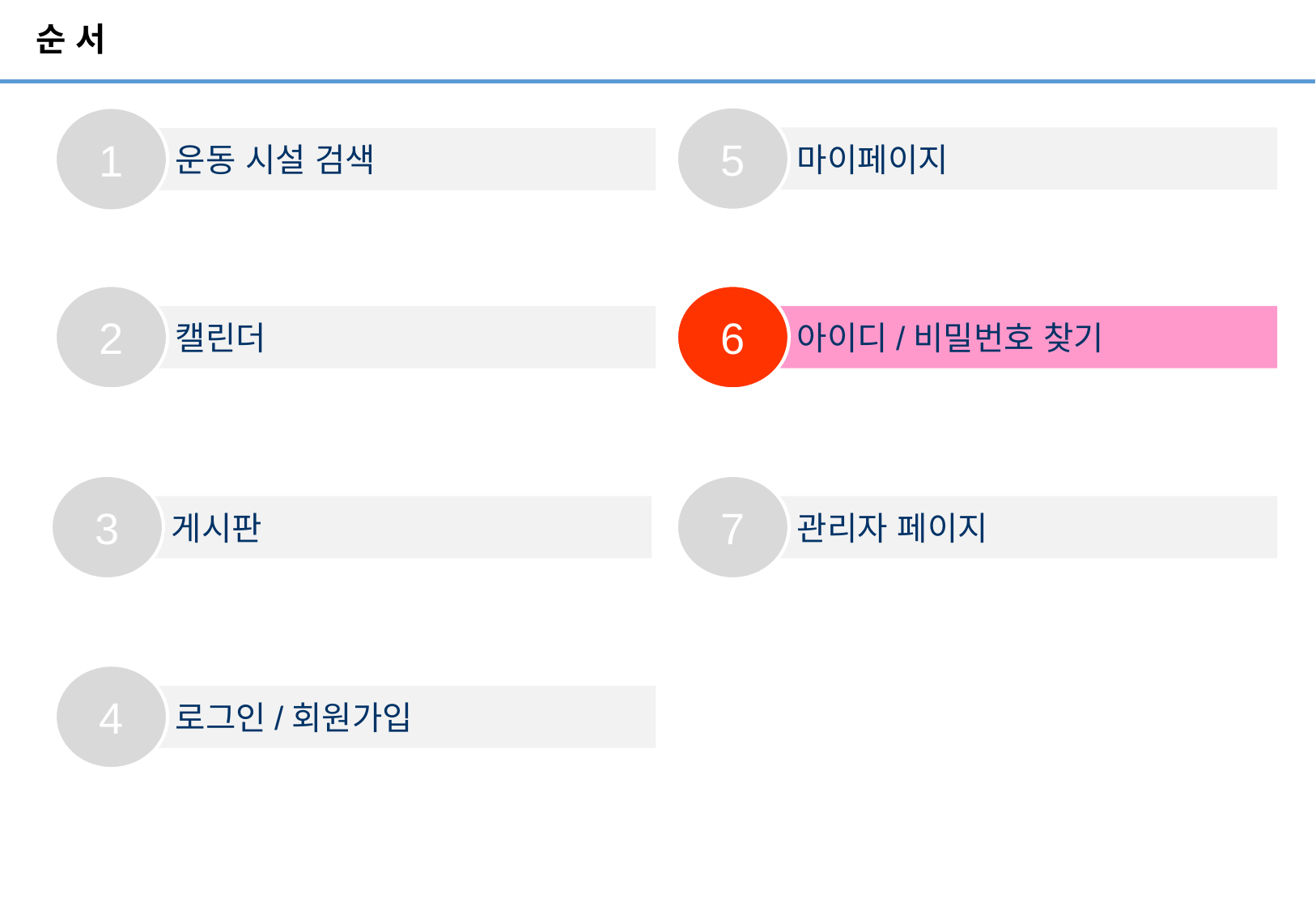

# 순 서

5
1
      마이페이지
      운동 시설 검색
2
6
      캘린더
      아이디/비밀번호 찾기
7
3
      게시판
      관리자 페이지
4
      로그인/회원가입